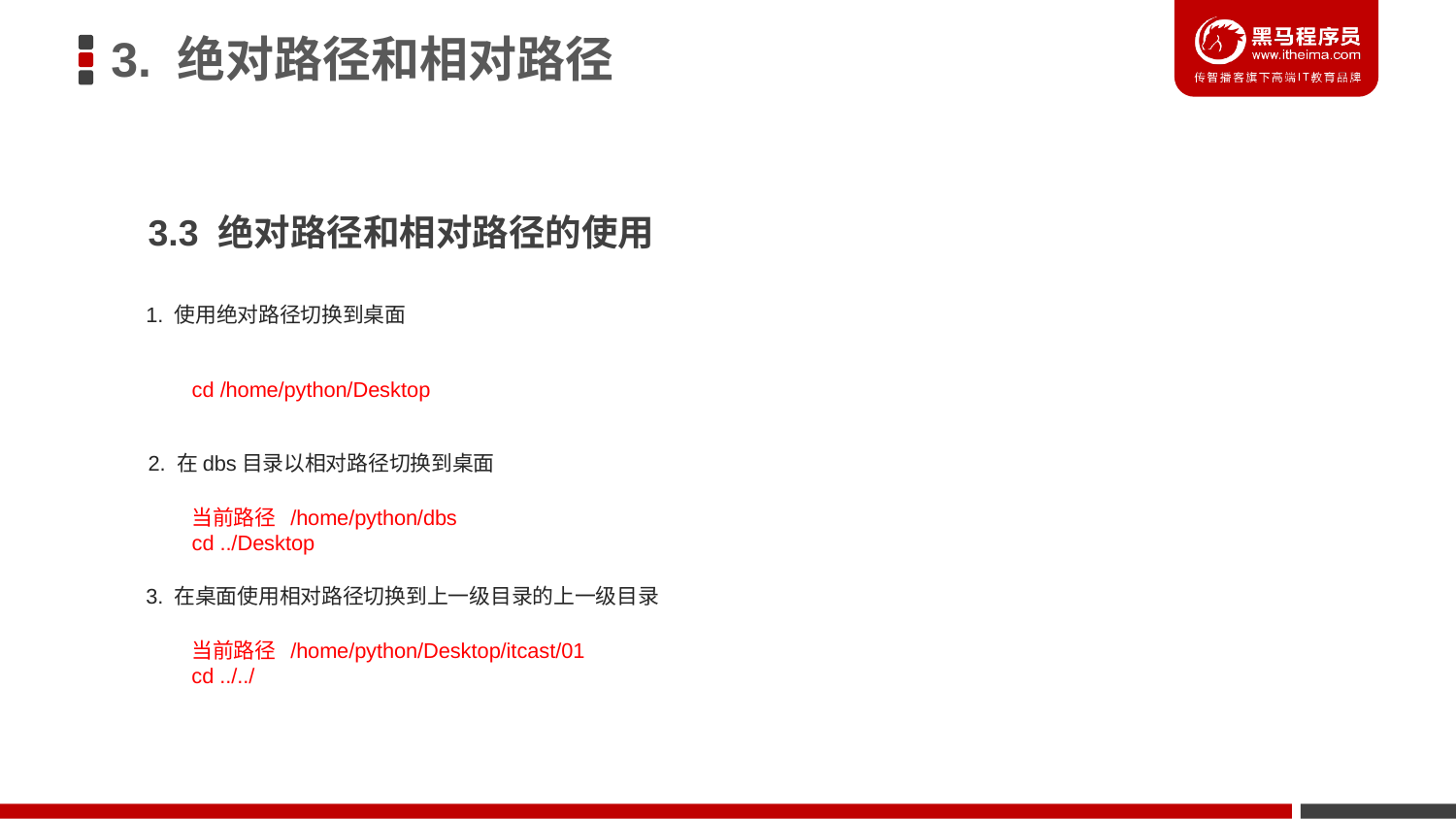

3. 绝对路径和相对路径
3.3 绝对路径和相对路径的使用
1. 使用绝对路径切换到桌面
cd /home/python/Desktop
2. 在dbs目录以相对路径切换到桌面
当前路径  /home/python/dbs
cd ../Desktop
3. 在桌面使用相对路径切换到上一级目录的上一级目录
当前路径  /home/python/Desktop/itcast/01
cd ../../